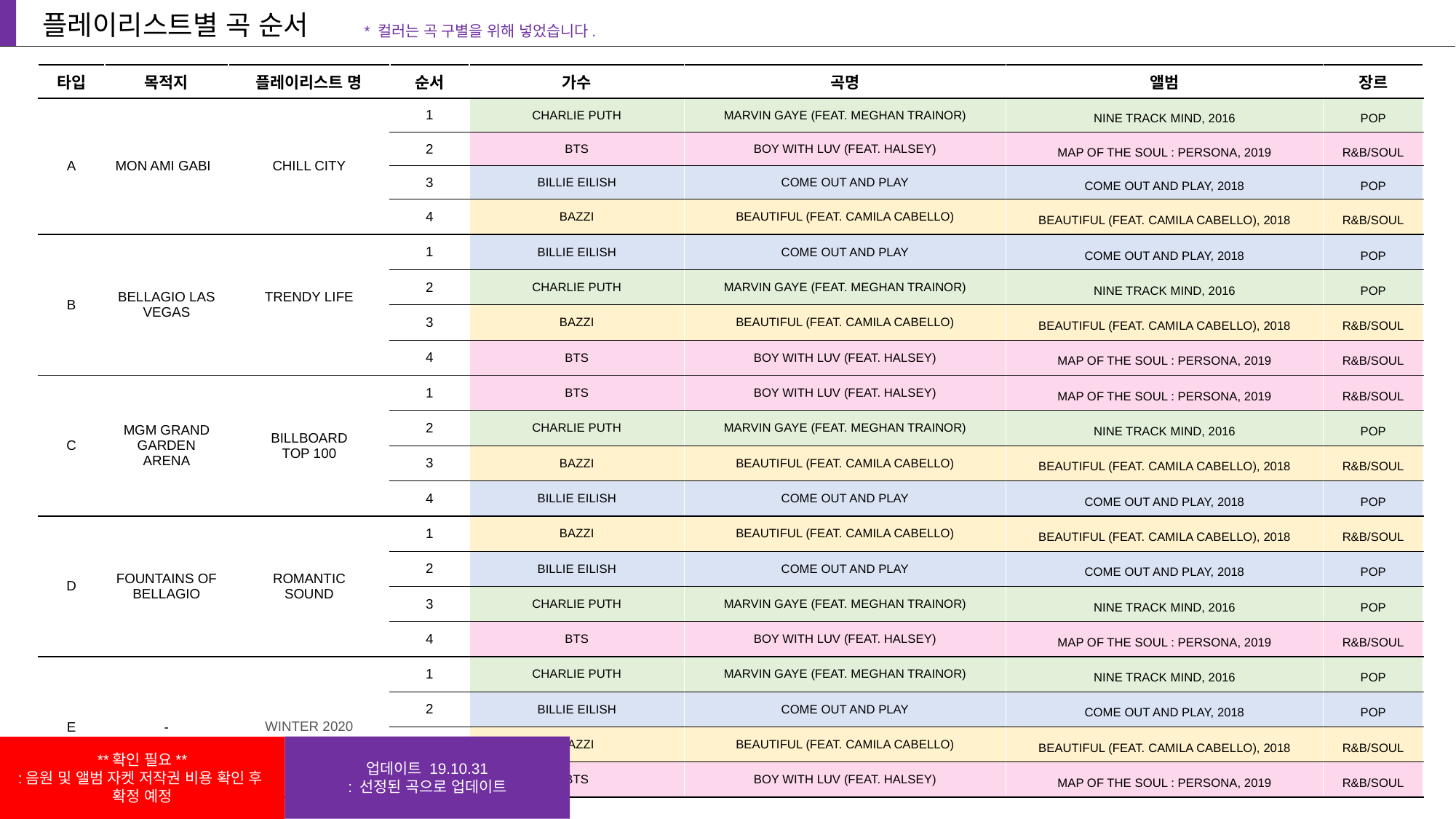

플레이리스트별 곡 순서
* 컬러는 곡 구별을 위해 넣었습니다.
| 타입 | 목적지 | 플레이리스트 명 | 순서 | 가수 | 곡명 | 앨범 | 장르 |
| --- | --- | --- | --- | --- | --- | --- | --- |
| A | MON AMI GABI | CHILL CITY | 1 | CHARLIE PUTH | MARVIN GAYE (FEAT. MEGHAN TRAINOR) | NINE TRACK MIND, 2016 | POP |
|  |  |  | 2 | BTS | BOY WITH LUV (FEAT. HALSEY) | MAP OF THE SOUL : PERSONA, 2019 | R&B/SOUL |
|  |  |  | 3 | BILLIE EILISH | COME OUT AND PLAY | COME OUT AND PLAY, 2018 | POP |
|  |  |  | 4 | BAZZI | BEAUTIFUL (FEAT. CAMILA CABELLO) | BEAUTIFUL (FEAT. CAMILA CABELLO), 2018 | R&B/SOUL |
| B | BELLAGIO LAS VEGAS | TRENDY LIFE | 1 | BILLIE EILISH | COME OUT AND PLAY | COME OUT AND PLAY, 2018 | POP |
|  |  |  | 2 | CHARLIE PUTH | MARVIN GAYE (FEAT. MEGHAN TRAINOR) | NINE TRACK MIND, 2016 | POP |
|  |  |  | 3 | BAZZI | BEAUTIFUL (FEAT. CAMILA CABELLO) | BEAUTIFUL (FEAT. CAMILA CABELLO), 2018 | R&B/SOUL |
|  |  |  | 4 | BTS | BOY WITH LUV (FEAT. HALSEY) | MAP OF THE SOUL : PERSONA, 2019 | R&B/SOUL |
| C | MGM GRAND GARDEN ARENA | BILLBOARD TOP 100 | 1 | BTS | BOY WITH LUV (FEAT. HALSEY) | MAP OF THE SOUL : PERSONA, 2019 | R&B/SOUL |
|  |  |  | 2 | CHARLIE PUTH | MARVIN GAYE (FEAT. MEGHAN TRAINOR) | NINE TRACK MIND, 2016 | POP |
|  |  |  | 3 | BAZZI | BEAUTIFUL (FEAT. CAMILA CABELLO) | BEAUTIFUL (FEAT. CAMILA CABELLO), 2018 | R&B/SOUL |
|  |  |  | 4 | BILLIE EILISH | COME OUT AND PLAY | COME OUT AND PLAY, 2018 | POP |
| D | FOUNTAINS OF BELLAGIO | ROMANTIC SOUND | 1 | BAZZI | BEAUTIFUL (FEAT. CAMILA CABELLO) | BEAUTIFUL (FEAT. CAMILA CABELLO), 2018 | R&B/SOUL |
|  |  |  | 2 | BILLIE EILISH | COME OUT AND PLAY | COME OUT AND PLAY, 2018 | POP |
|  |  |  | 3 | CHARLIE PUTH | MARVIN GAYE (FEAT. MEGHAN TRAINOR) | NINE TRACK MIND, 2016 | POP |
|  |  |  | 4 | BTS | BOY WITH LUV (FEAT. HALSEY) | MAP OF THE SOUL : PERSONA, 2019 | R&B/SOUL |
| E | - | WINTER 2020 | 1 | CHARLIE PUTH | MARVIN GAYE (FEAT. MEGHAN TRAINOR) | NINE TRACK MIND, 2016 | POP |
|  |  |  | 2 | BILLIE EILISH | COME OUT AND PLAY | COME OUT AND PLAY, 2018 | POP |
|  |  |  | 3 | BAZZI | BEAUTIFUL (FEAT. CAMILA CABELLO) | BEAUTIFUL (FEAT. CAMILA CABELLO), 2018 | R&B/SOUL |
|  |  |  | 4 | BTS | BOY WITH LUV (FEAT. HALSEY) | MAP OF THE SOUL : PERSONA, 2019 | R&B/SOUL |
업데이트 19.10.31
: 선정된 곡으로 업데이트
**확인 필요**
:음원 및 앨범 자켓 저작권 비용 확인 후
확정 예정